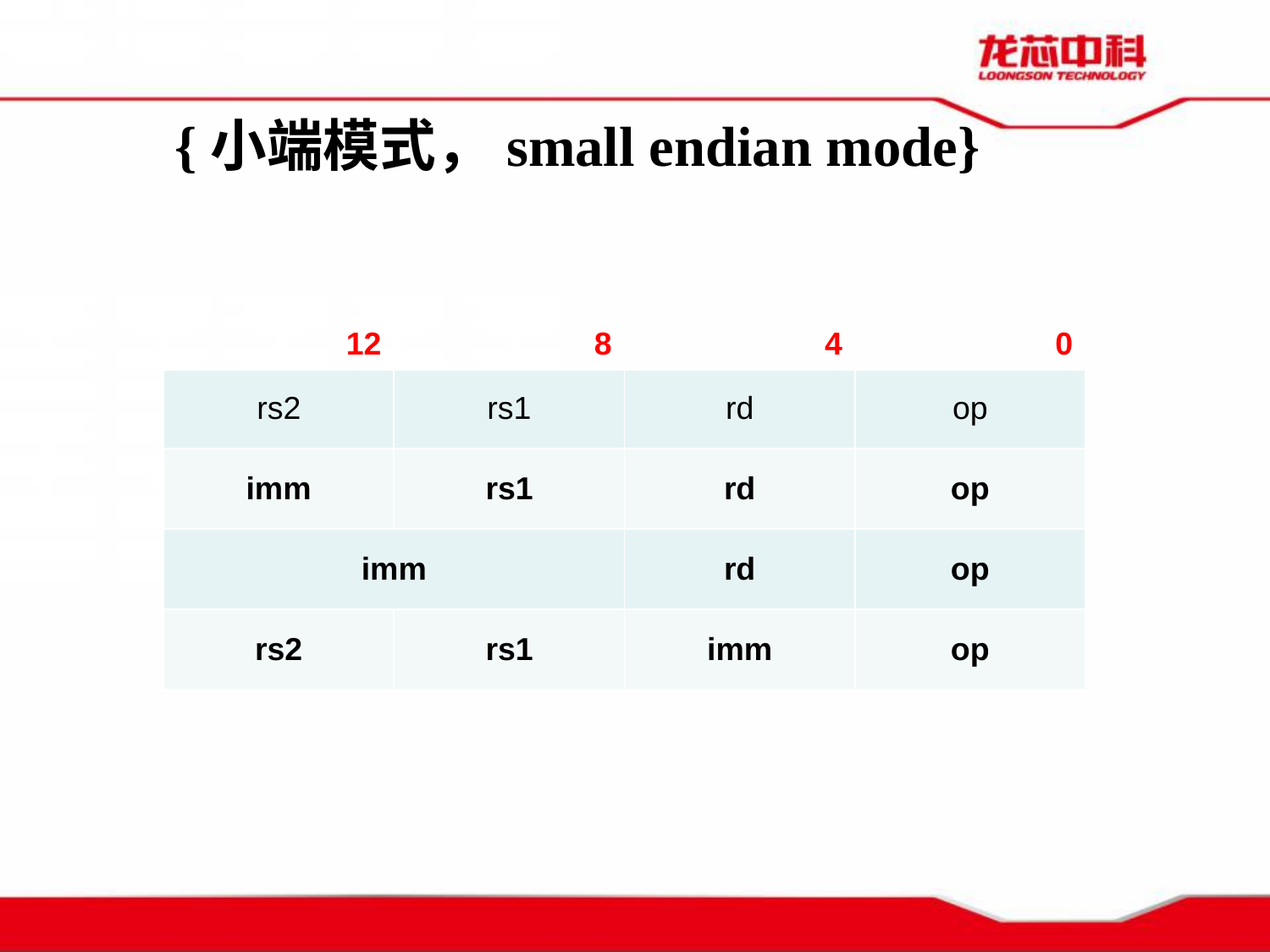

{小端模式，small endian mode}
| 12 | 8 | 4 | 0 |
| --- | --- | --- | --- |
| rs2 | rs1 | rd | op |
| imm | rs1 | rd | op |
| imm |  | rd | op |
| rs2 | rs1 | imm | op |